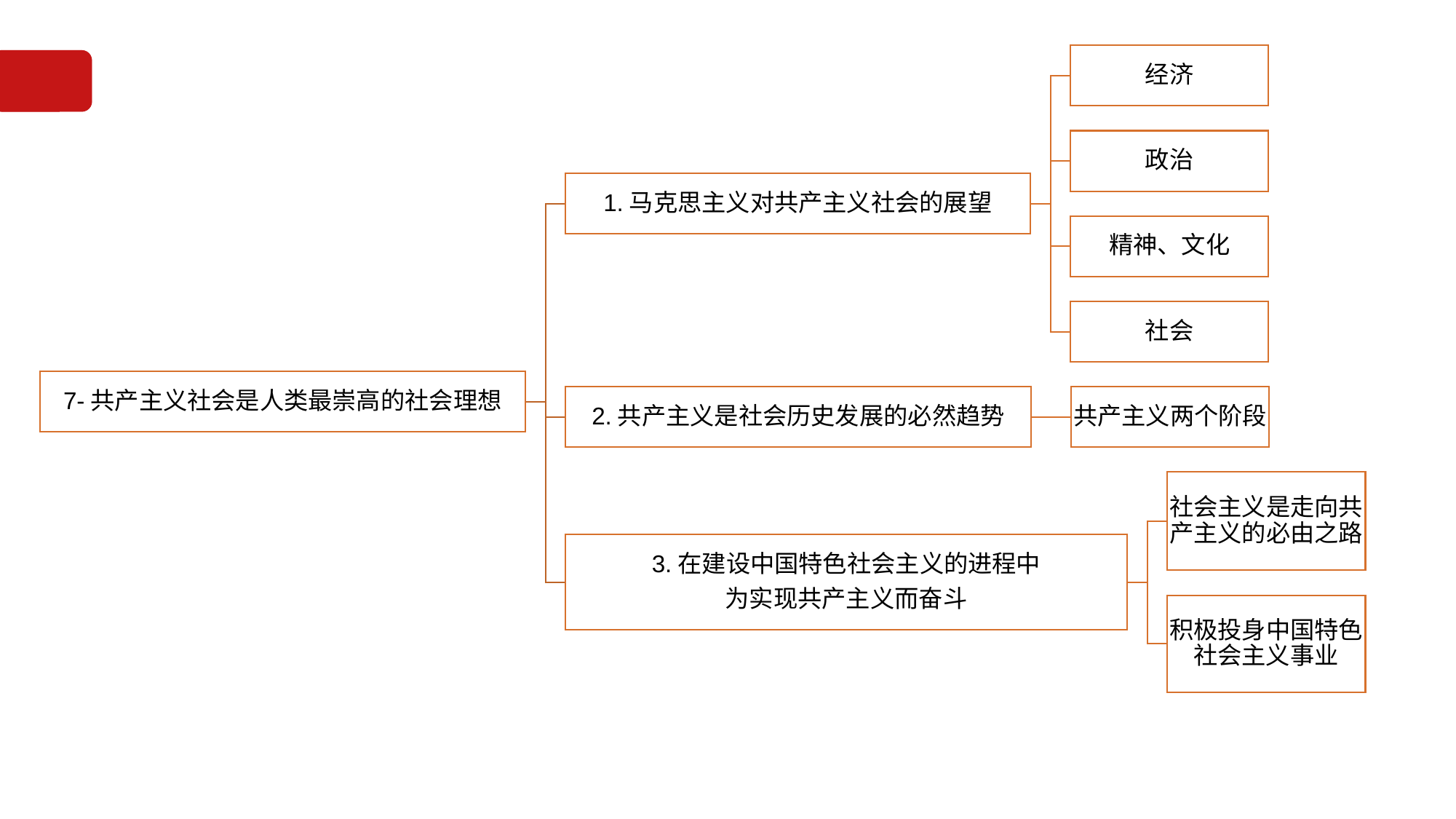

7-共产主义社会是人类最崇高的社会理想
1.马克思主义对共产主义社会的展望
经济
政治
精神、文化
社会
2.共产主义是社会历史发展的必然趋势
共产主义两个阶段
3.在建设中国特色社会主义的进程中
为实现共产主义而奋斗
社会主义是走向共产主义的必由之路
积极投身中国特色社会主义事业